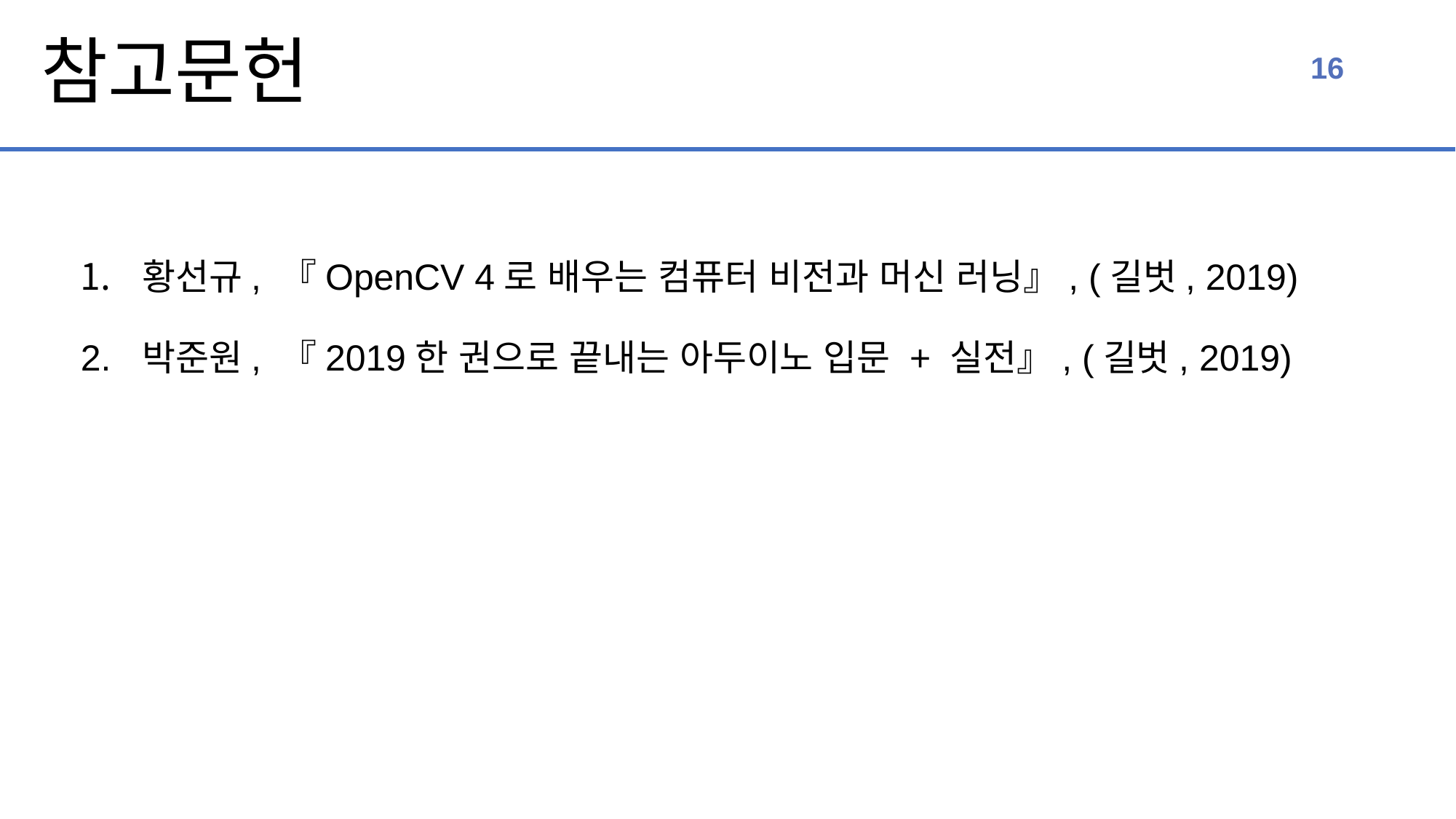

참고문헌
16
황선규, 『OpenCV 4로 배우는 컴퓨터 비전과 머신 러닝』, (길벗, 2019)
박준원, 『2019한 권으로 끝내는 아두이노 입문 + 실전』, (길벗, 2019)